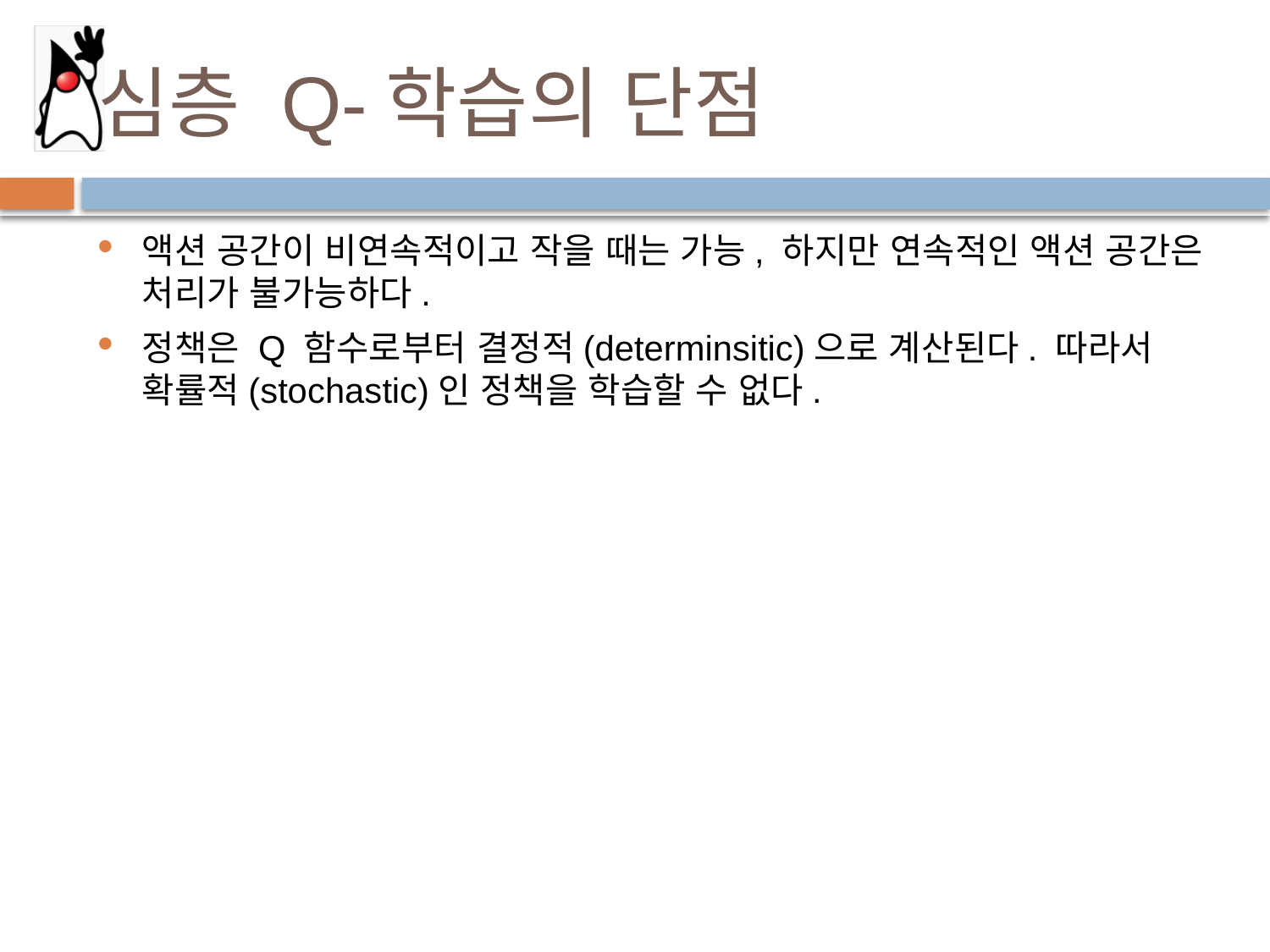

# 심층 Q-학습의 단점
액션 공간이 비연속적이고 작을 때는 가능, 하지만 연속적인 액션 공간은 처리가 불가능하다.
정책은 Q 함수로부터 결정적(determinsitic)으로 계산된다. 따라서 확률적(stochastic)인 정책을 학습할 수 없다.